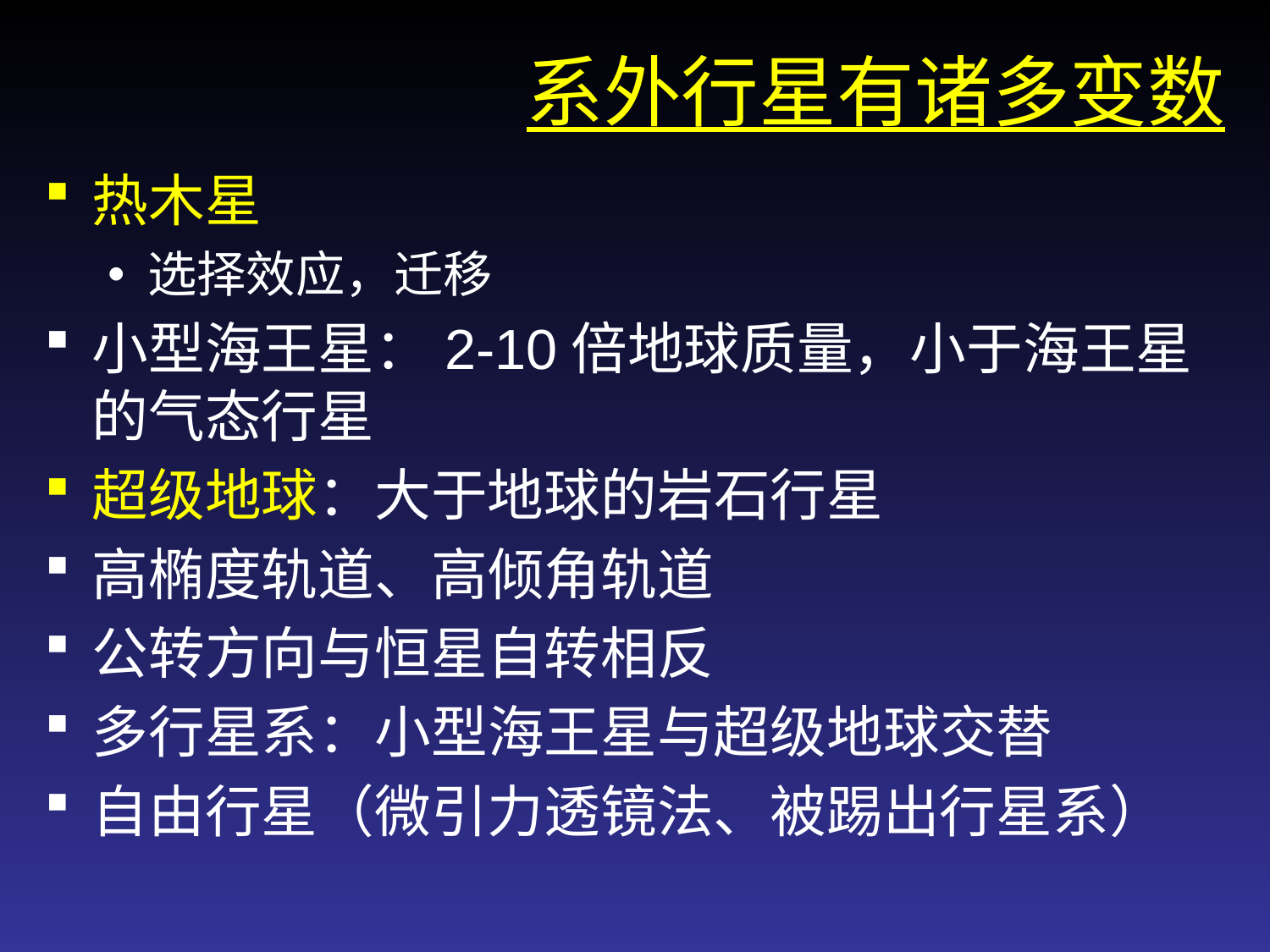

系外行星有诸多变数
热木星
选择效应，迁移
小型海王星：2-10倍地球质量，小于海王星的气态行星
超级地球：大于地球的岩石行星
高椭度轨道、高倾角轨道
公转方向与恒星自转相反
多行星系：小型海王星与超级地球交替
自由行星（微引力透镜法、被踢出行星系）